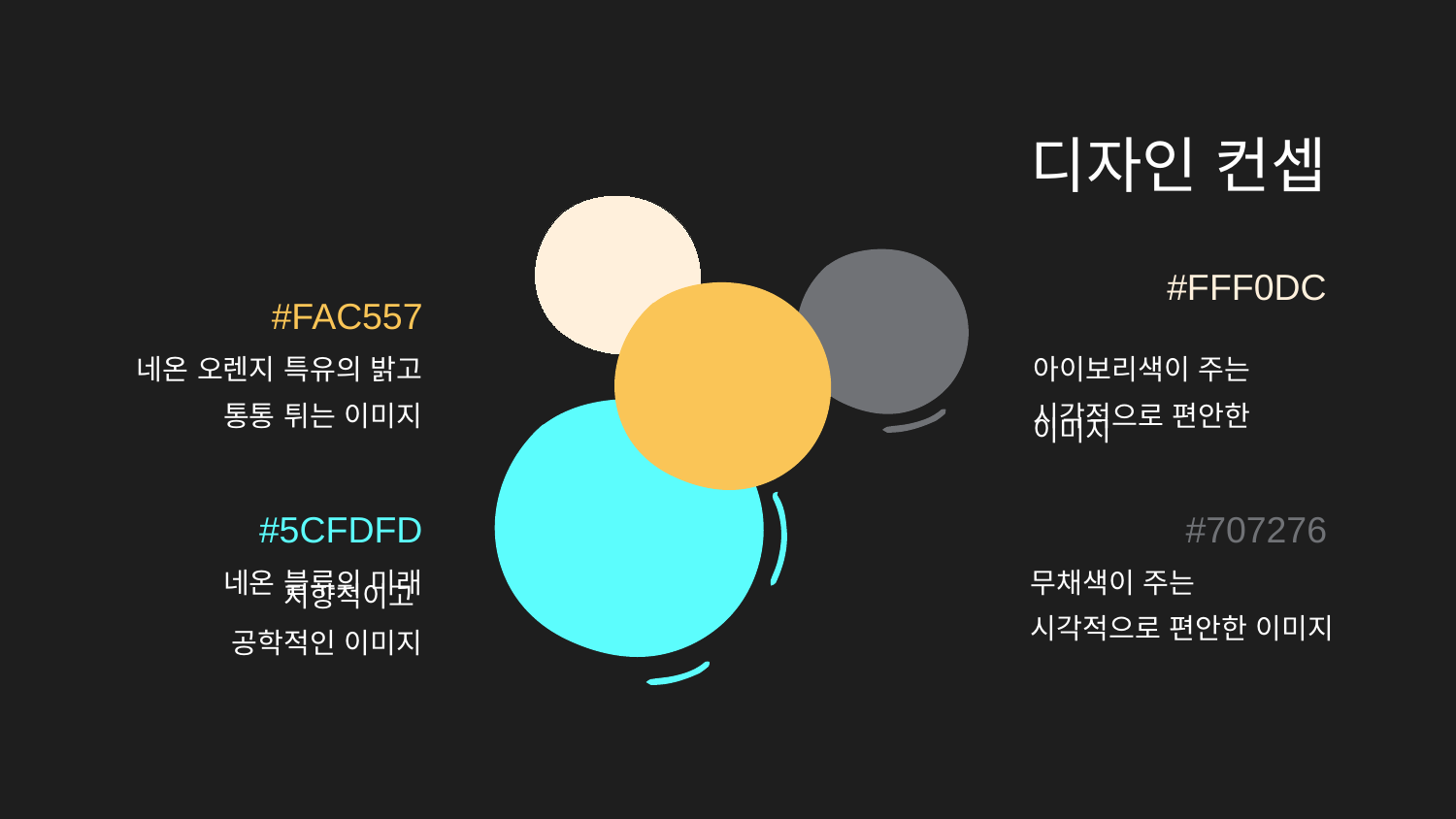

# 디자인 컨셉

#FFF0DC

#FAC557
아이보리색이 주는
시각적으로 편안한 이미지
네온 오렌지 특유의 밝고
 통통 튀는 이미지
#707276

#5CFDFD

네온 블루의 미래 지향적이고
공학적인 이미지
무채색이 주는
시각적으로 편안한 이미지